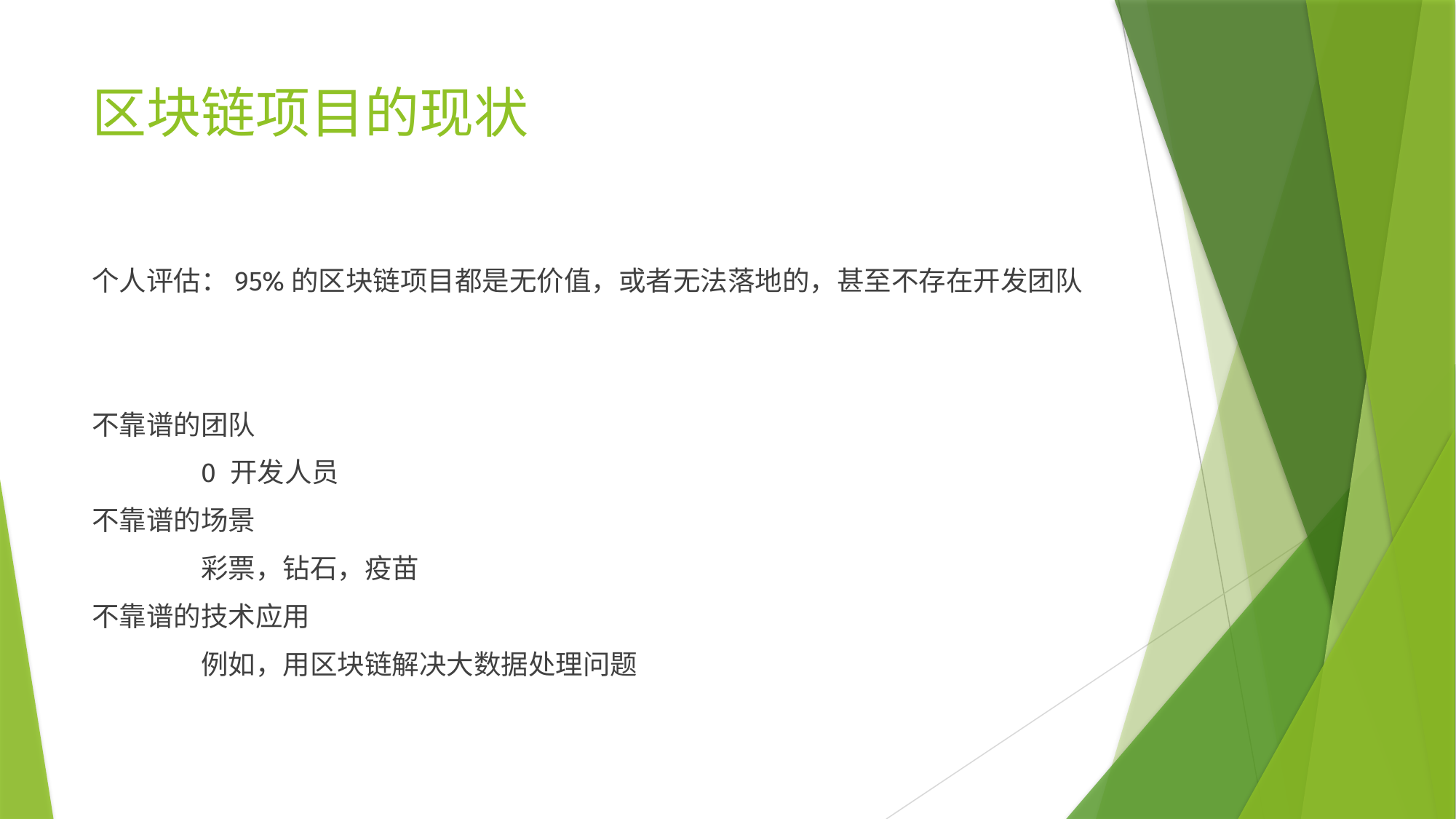

# 区块链项目的现状
个人评估：95%的区块链项目都是无价值，或者无法落地的，甚至不存在开发团队

不靠谱的团队
	0 开发人员
不靠谱的场景
	彩票，钻石，疫苗
不靠谱的技术应用
	例如，用区块链解决大数据处理问题